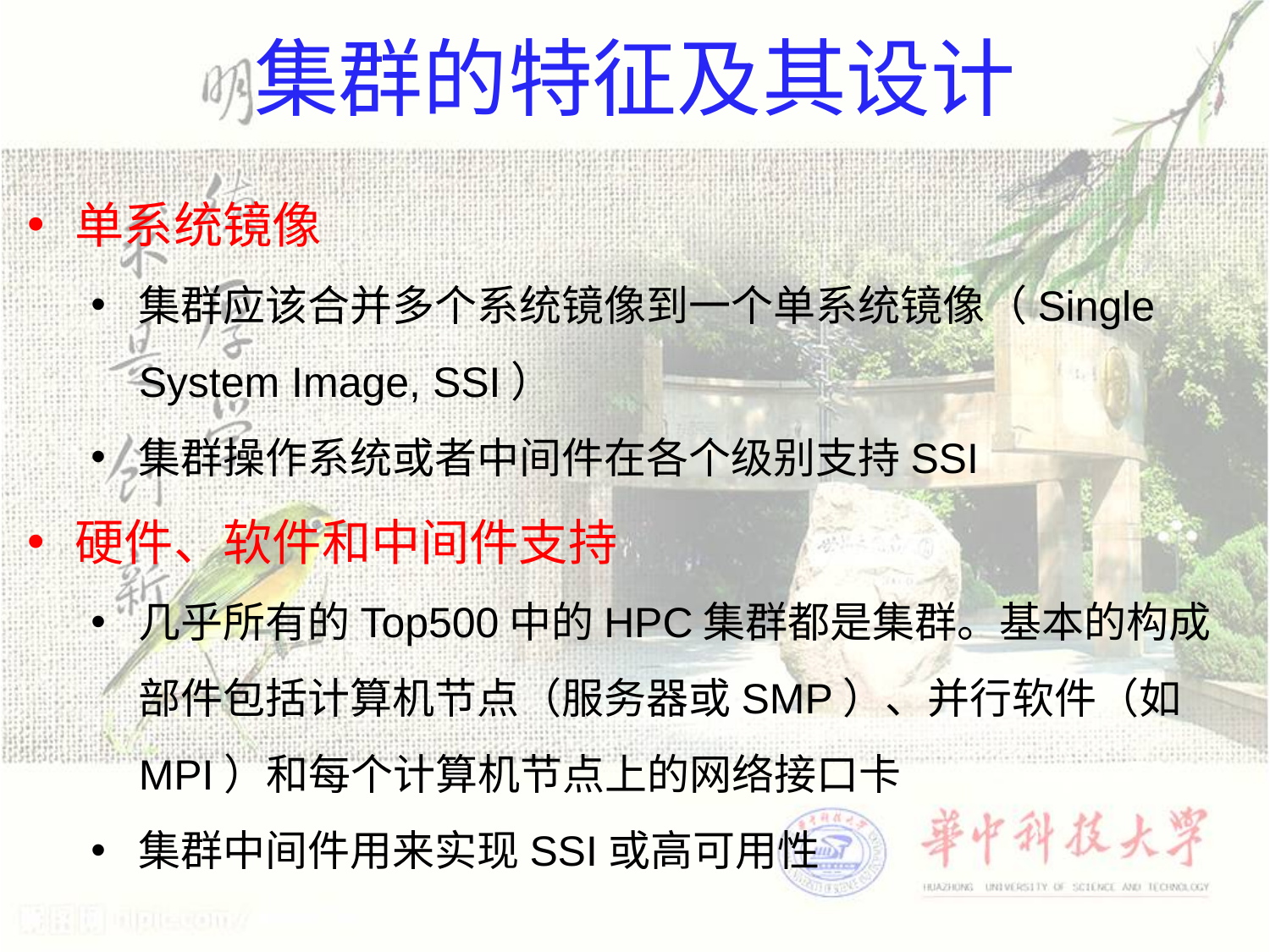

# 集群的特征及其设计
单系统镜像
集群应该合并多个系统镜像到一个单系统镜像（Single System Image, SSI）
集群操作系统或者中间件在各个级别支持SSI
硬件、软件和中间件支持
几乎所有的Top500中的HPC集群都是集群。基本的构成部件包括计算机节点（服务器或SMP）、并行软件（如MPI）和每个计算机节点上的网络接口卡
集群中间件用来实现SSI或高可用性